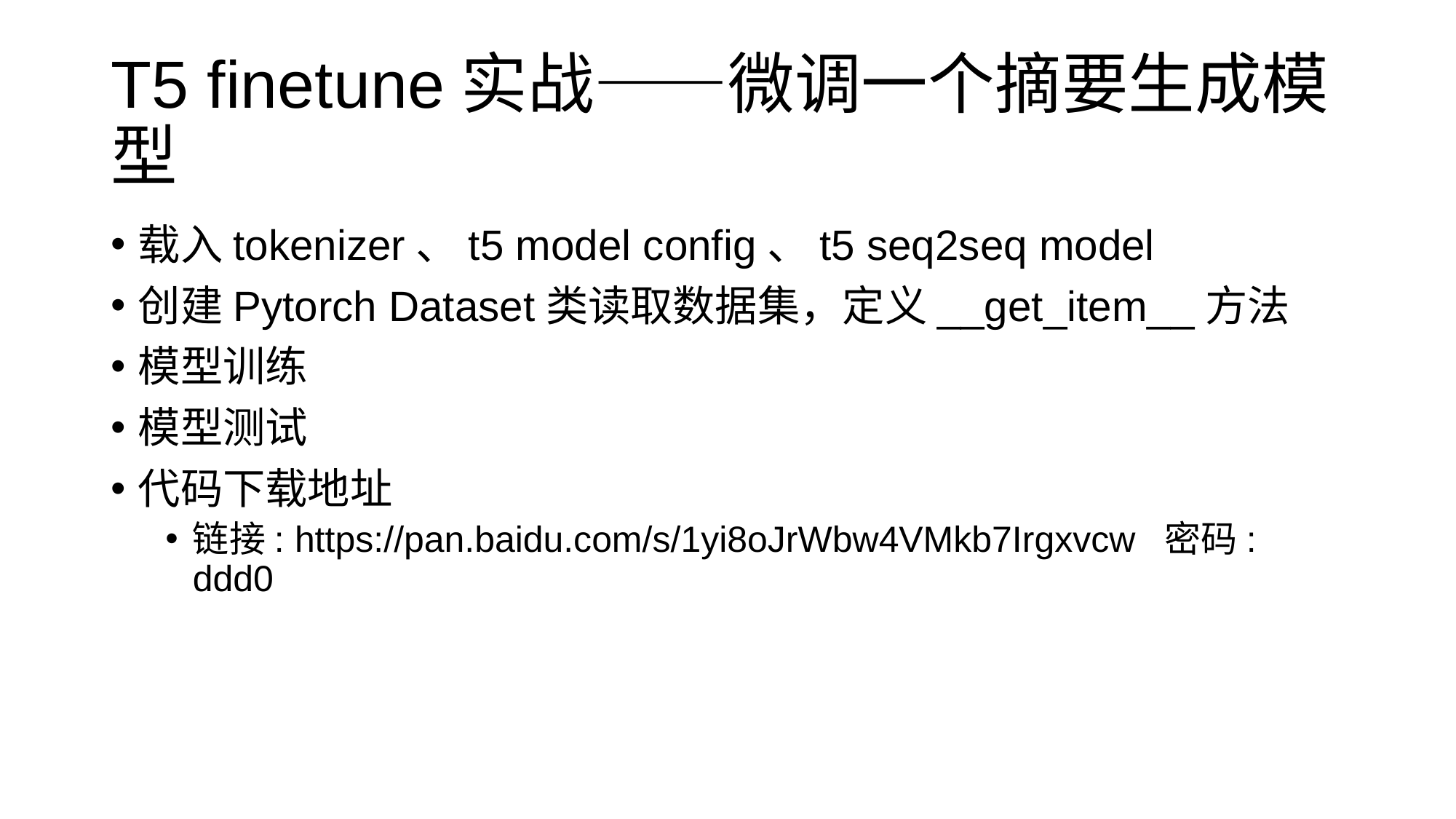

# T5 finetune实战——微调一个摘要生成模型
载入tokenizer、t5 model config、t5 seq2seq model
创建Pytorch Dataset类读取数据集，定义__get_item__方法
模型训练
模型测试
代码下载地址
链接: https://pan.baidu.com/s/1yi8oJrWbw4VMkb7Irgxvcw  密码: ddd0